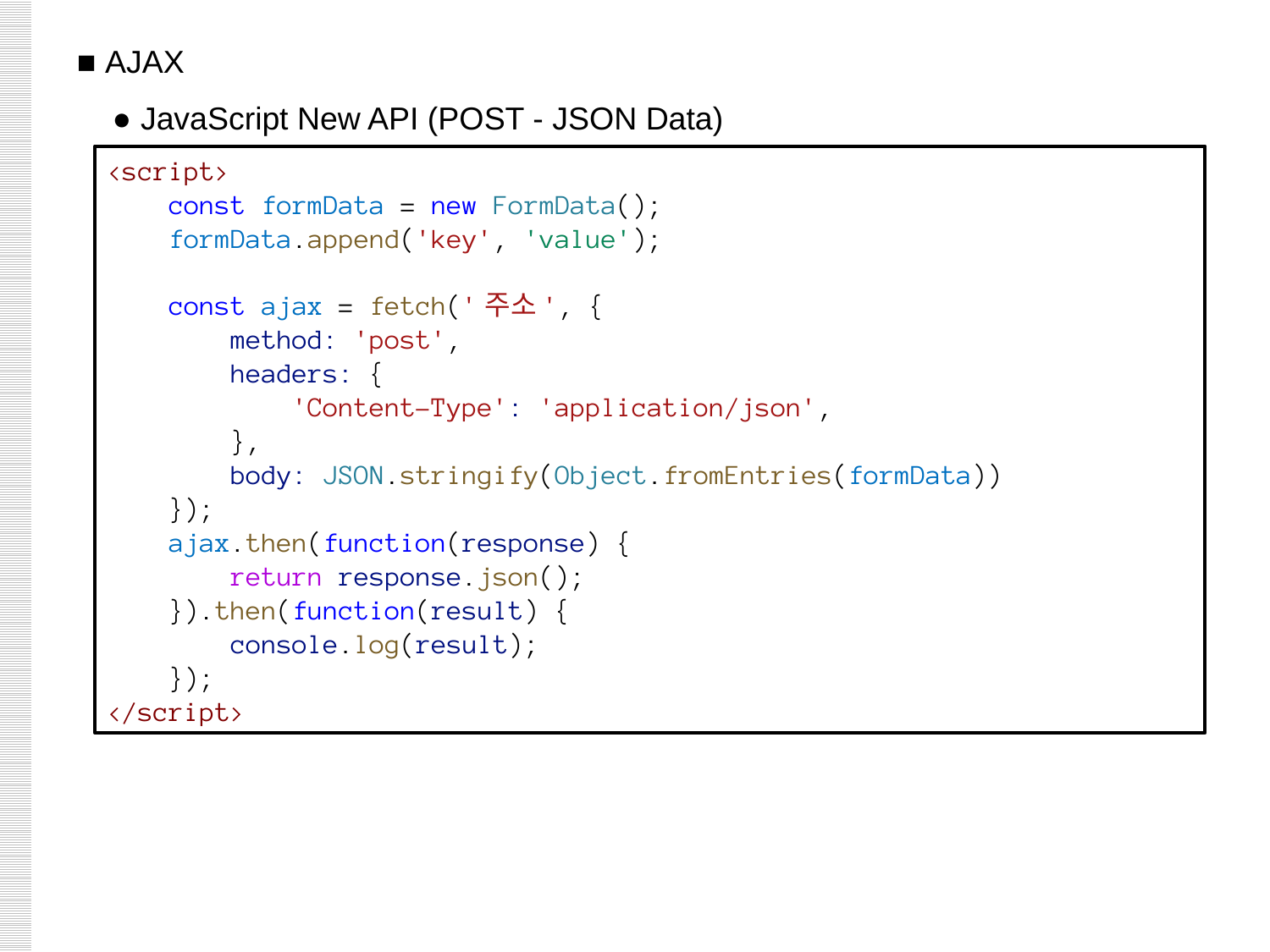

■ AJAX
    ● JavaScript New API (POST - JSON Data)
<script>
    const formData = new FormData();
    formData.append('key', 'value');
    const ajax = fetch('주소', {
        method: 'post',
        headers: {
            'Content-Type': 'application/json',
        },
        body: JSON.stringify(Object.fromEntries(formData))
    });
    ajax.then(function(response) {
        return response.json();
    }).then(function(result) {
        console.log(result);
    });
</script>